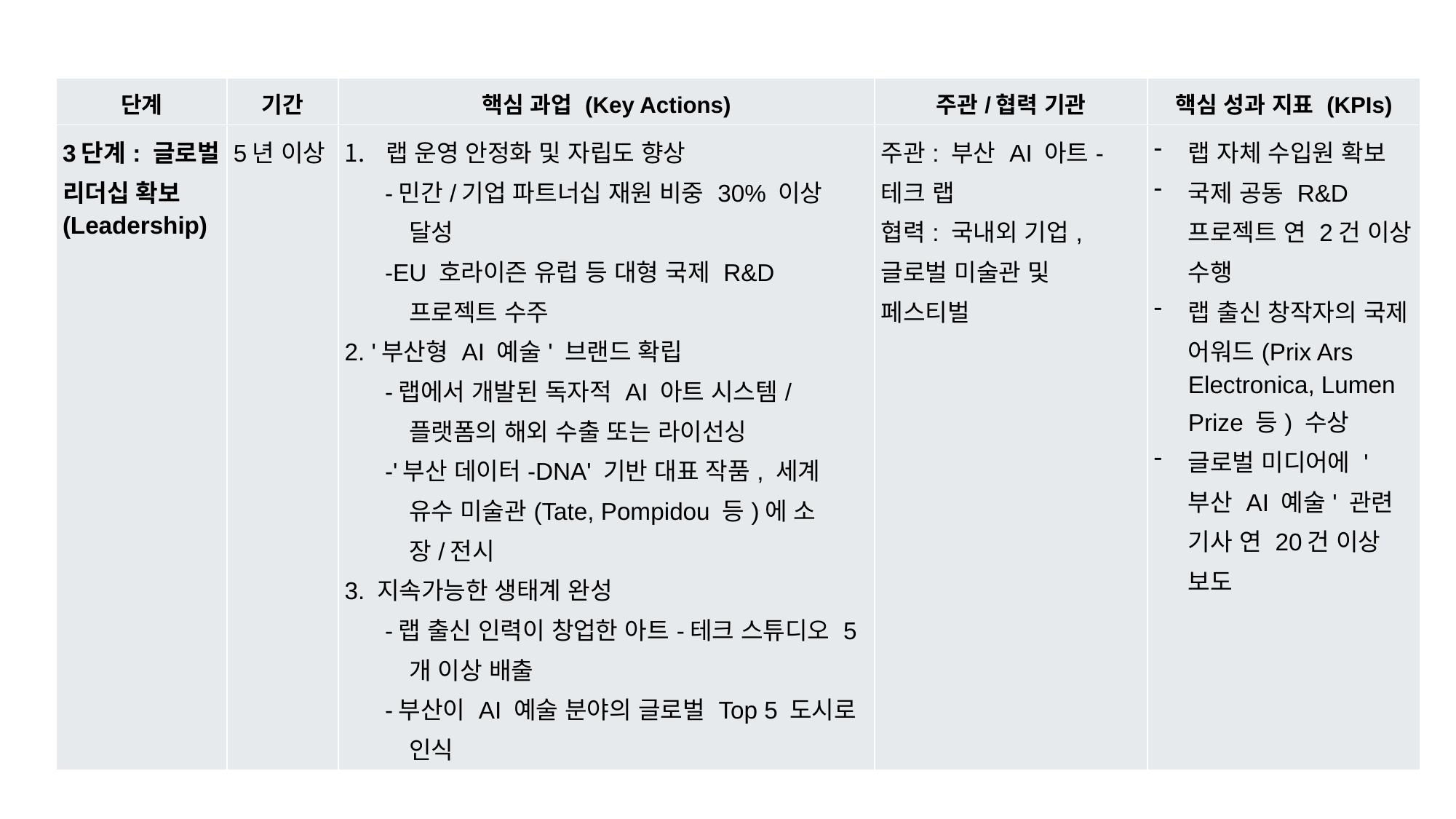

| 단계 | 기간 | 핵심 과업 (Key Actions) | 주관/협력 기관 | 핵심 성과 지표 (KPIs) |
| --- | --- | --- | --- | --- |
| 3단계: 글로벌 리더십 확보 (Leadership) | 5년 이상 | 랩 운영 안정화 및 자립도 향상 -민간/기업 파트너십 재원 비중 30% 이상 달성 -EU 호라이즌 유럽 등 대형 국제 R&D 프로젝트 수주 2. '부산형 AI 예술' 브랜드 확립 -랩에서 개발된 독자적 AI 아트 시스템/플랫폼의 해외 수출 또는 라이선싱 -'부산 데이터-DNA' 기반 대표 작품, 세계 유수 미술관(Tate, Pompidou 등)에 소장/전시 3. 지속가능한 생태계 완성 -랩 출신 인력이 창업한 아트-테크 스튜디오 5개 이상 배출 -부산이 AI 예술 분야의 글로벌 Top 5 도시로 인식 | 주관: 부산 AI 아트-테크 랩 협력: 국내외 기업, 글로벌 미술관 및 페스티벌 | 랩 자체 수입원 확보 국제 공동 R&D 프로젝트 연 2건 이상 수행 랩 출신 창작자의 국제 어워드(Prix Ars Electronica, Lumen Prize 등) 수상 글로벌 미디어에 '부산 AI 예술' 관련 기사 연 20건 이상 보도 |